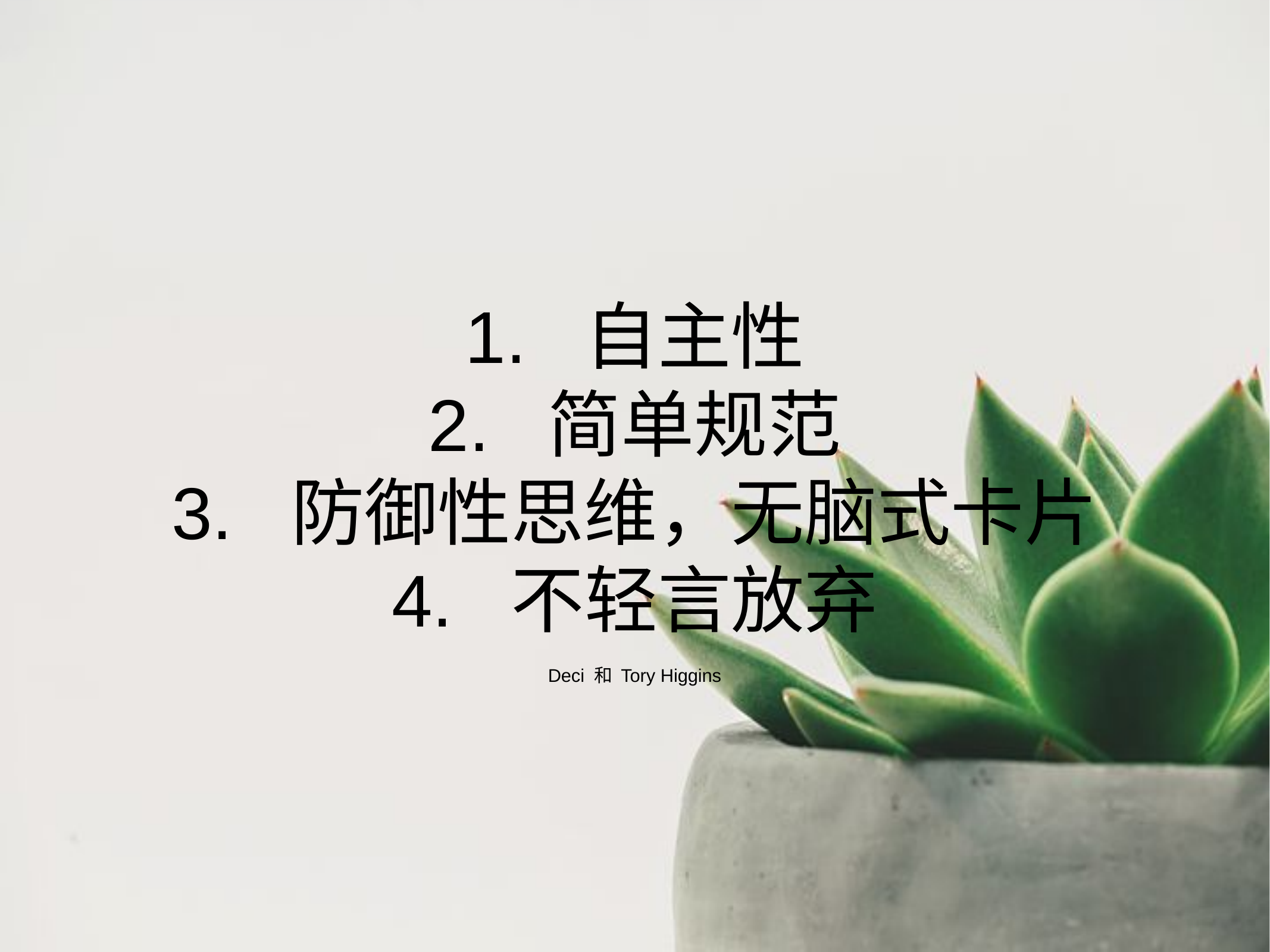

# 1.  自主性
2.  简单规范
3.  防御性思维，无脑式卡片
4.  不轻言放弃

Deci 和 Tory Higgins